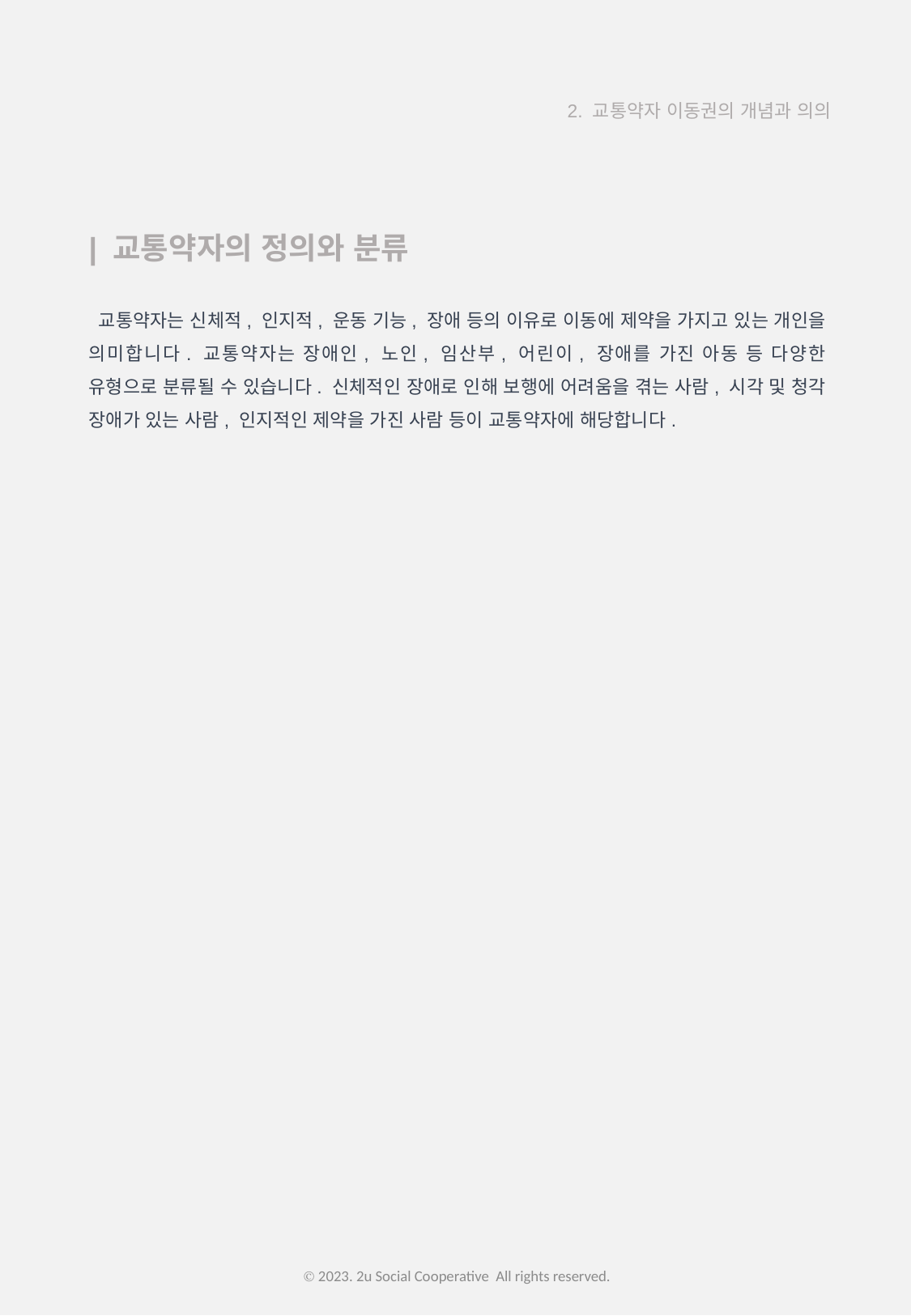

2. 교통약자 이동권의 개념과 의의
| 교통약자의 정의와 분류
 교통약자는 신체적, 인지적, 운동 기능, 장애 등의 이유로 이동에 제약을 가지고 있는 개인을 의미합니다. 교통약자는 장애인, 노인, 임산부, 어린이, 장애를 가진 아동 등 다양한 유형으로 분류될 수 있습니다. 신체적인 장애로 인해 보행에 어려움을 겪는 사람, 시각 및 청각 장애가 있는 사람, 인지적인 제약을 가진 사람 등이 교통약자에 해당합니다.
Ⓒ 2023. 2u Social Cooperative  All rights reserved.